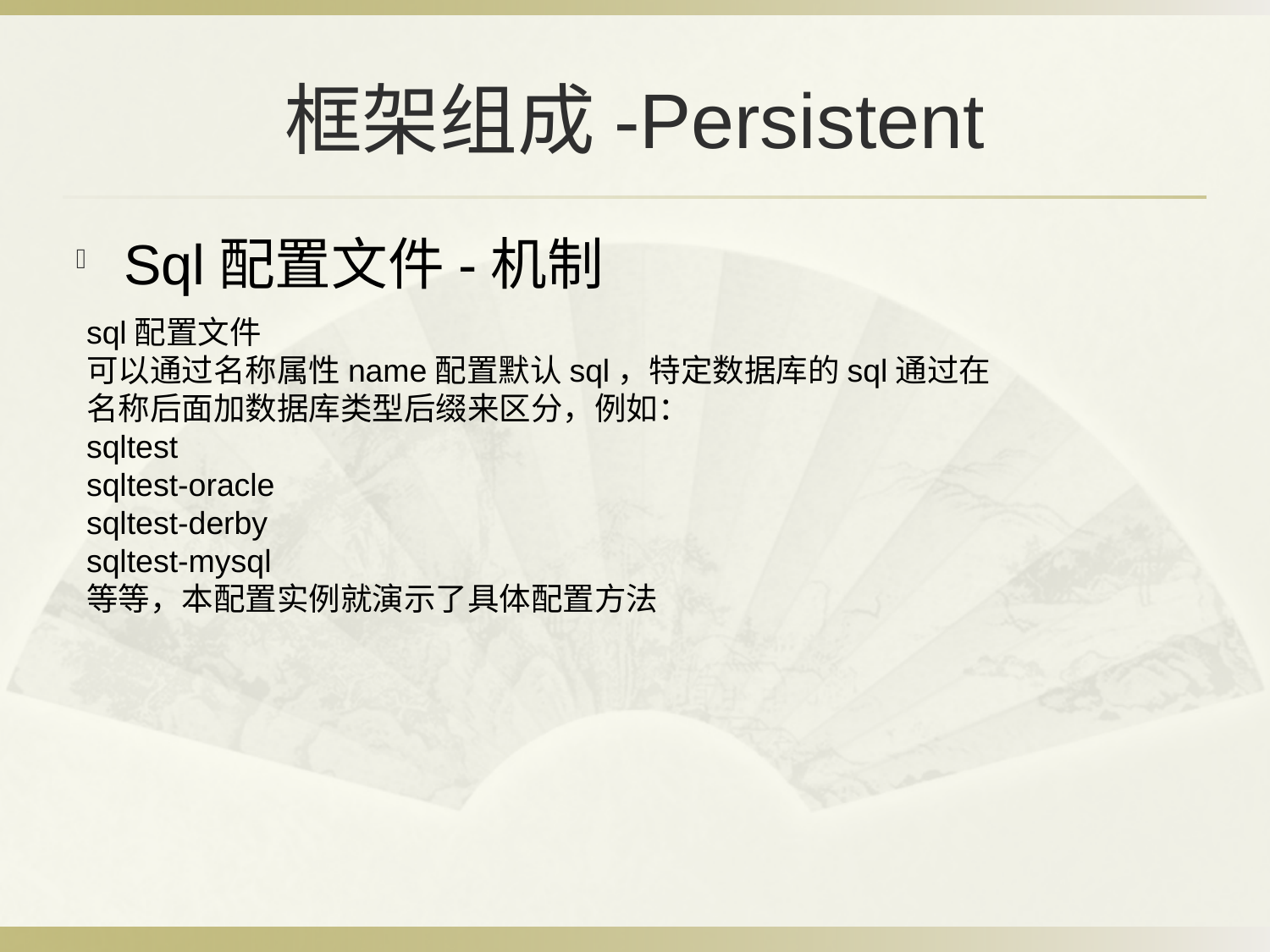

# 框架组成-Persistent
Sql配置文件-机制
sql配置文件
可以通过名称属性name配置默认sql，特定数据库的sql通过在
名称后面加数据库类型后缀来区分，例如：
sqltest
sqltest-oracle
sqltest-derby
sqltest-mysql
等等，本配置实例就演示了具体配置方法